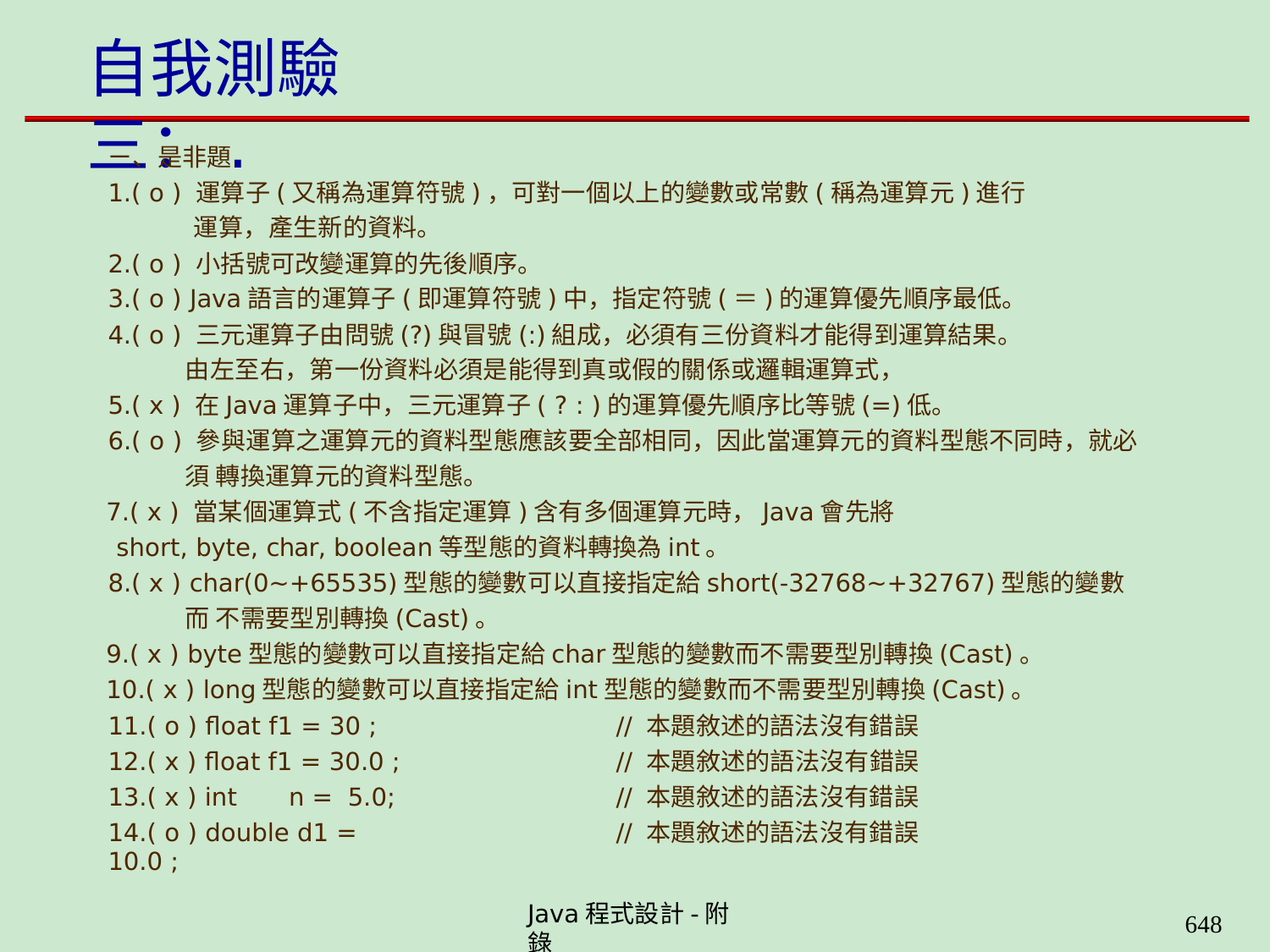

# 自我測驗三：.
ㄧ、是非題
1.( o ) 運算子(又稱為運算符號)，可對一個以上的變數或常數(稱為運算元)進行
運算，產生新的資料。
2.( o ) 小括號可改變運算的先後順序。
3.( o ) Java語言的運算子(即運算符號)中，指定符號(＝)的運算優先順序最低。
4.( o ) 三元運算子由問號(?)與冒號(:)組成，必須有三份資料才能得到運算結果。
由左至右，第一份資料必須是能得到真或假的關係或邏輯運算式，
5.( x ) 在Java運算子中，三元運算子( ? : )的運算優先順序比等號(=)低。
6.( o ) 參與運算之運算元的資料型態應該要全部相同，因此當運算元的資料型態不同時，就必須 轉換運算元的資料型態。
7.( x ) 當某個運算式(不含指定運算)含有多個運算元時，Java會先將
short, byte, char, boolean等型態的資料轉換為int。
8.( x ) char(0~+65535)型態的變數可以直接指定給short(-32768~+32767)型態的變數而 不需要型別轉換(Cast)。
9.( x ) byte型態的變數可以直接指定給char型態的變數而不需要型別轉換(Cast)。
10.( x ) long型態的變數可以直接指定給int型態的變數而不需要型別轉換(Cast)。
11.( o ) float f1 = 30 ;  12.( x ) float f1 = 30.0 ;  13.( x ) int	n = 5.0;
14.( o ) double d1 = 10.0 ;
// 本題敘述的語法沒有錯誤
// 本題敘述的語法沒有錯誤
// 本題敘述的語法沒有錯誤
// 本題敘述的語法沒有錯誤
Java程式設計-附錄
648